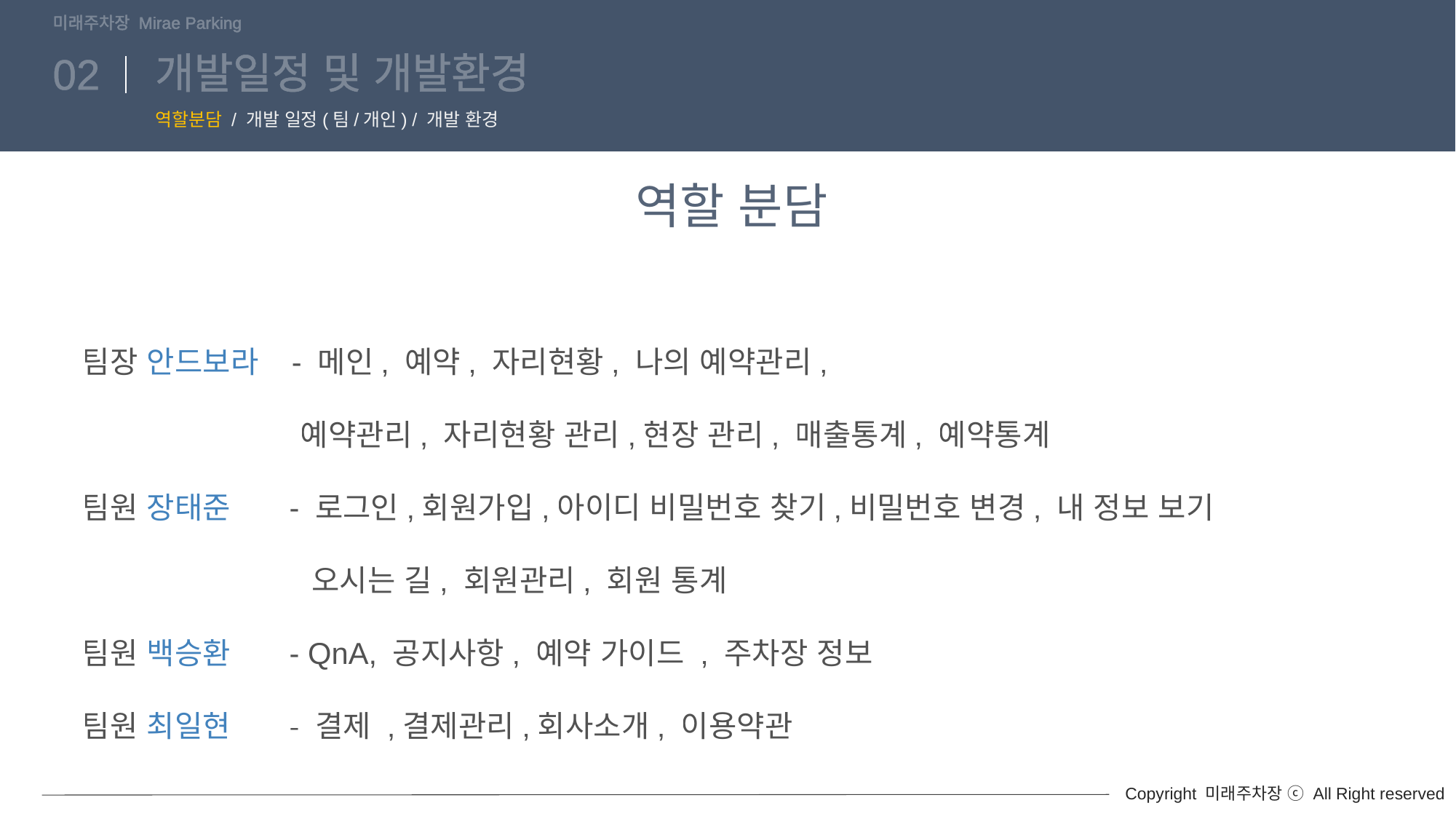

미래주차장 Mirae Parking
# 개발일정 및 개발환경
02
역할분담 / 개발 일정(팀/개인) / 개발 환경
역할 분담

팀장 안드보라   - 메인, 예약, 자리현황, 나의 예약관리,
		예약관리, 자리현황 관리,현장 관리, 매출통계, 예약통계
팀원 장태준      - 로그인,회원가입,아이디 비밀번호 찾기,비밀번호 변경, 내 정보 보기
                          오시는 길, 회원관리, 회원 통계
팀원 백승환      - QnA, 공지사항, 예약 가이드 , 주차장 정보
팀원 최일현      - 결제 ,결제관리,회사소개, 이용약관